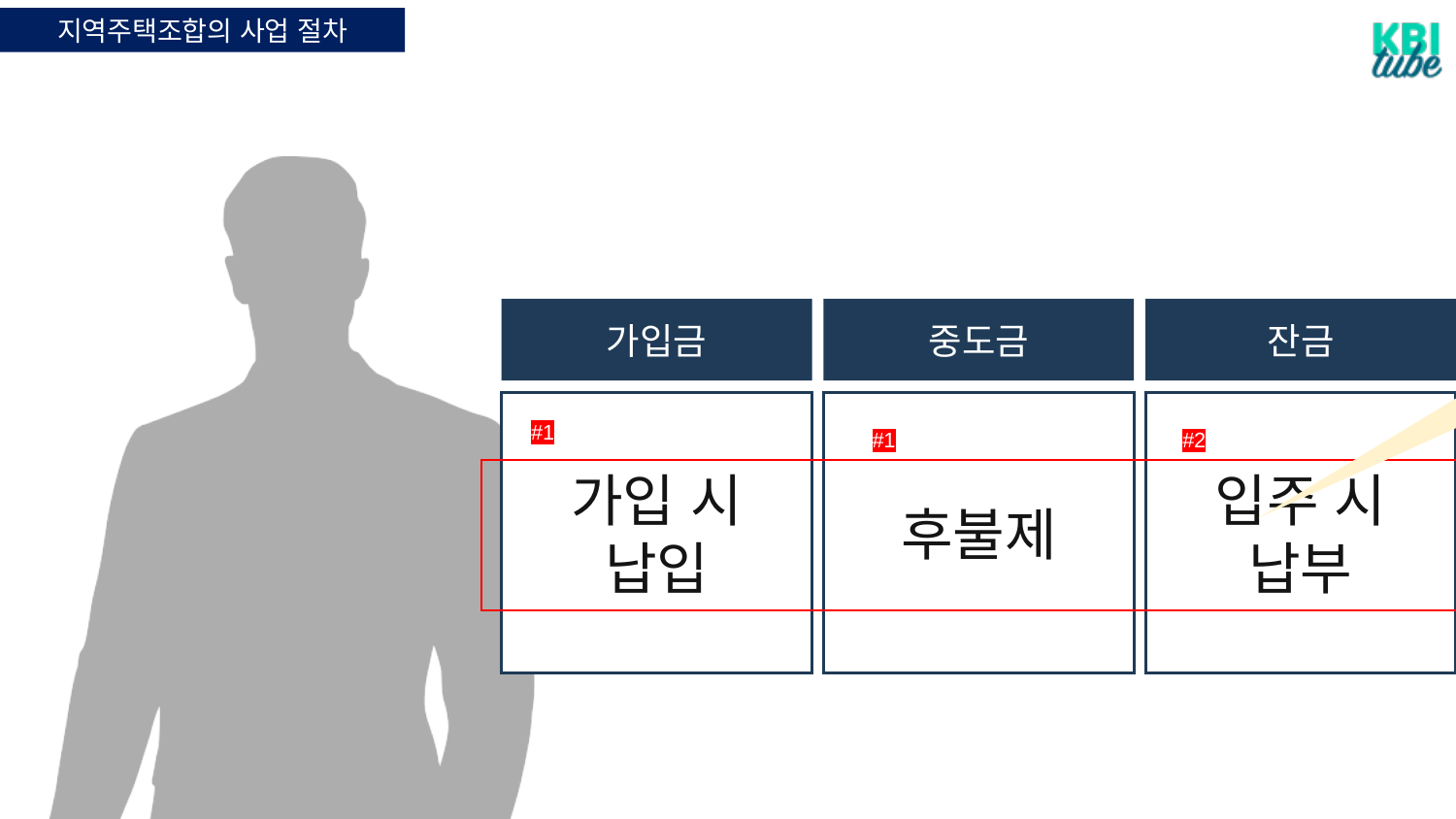

지역주택조합의 사업 절차
(외부검수_0604)
개발 시 해당 텍스트 글씨 크기는
좀 더 크게 제시되었으면 합니다.
가입금
중도금
잔금
가입 시 납입
후불제
입주 시 납부
#1
#1
#2
최지애(0605): 수정요청
엘릭스(0612)
수정 완료

-
강사: #4 후불제 그다음에 잔금도 #5 입주할 때 한꺼번에 다 내세요.그래서 이제 돈이 없으면 전세 주셔서 중도금과 잔금 납부하면 됩니다. 그러고서 5천만 원 투자해가지고 만약에 분양가 7억인데 나중에 입주할 때 뭐 10억이 되면 5천 넣고 3억 버는 거 아닙니까?6배 짱이다 뭐 이런 식으로 꼬십니다. 이런 식으로 꼬이기 때문에 또 가입을 해가지고 또 팔아먹고 이렇게 하는 거죠.